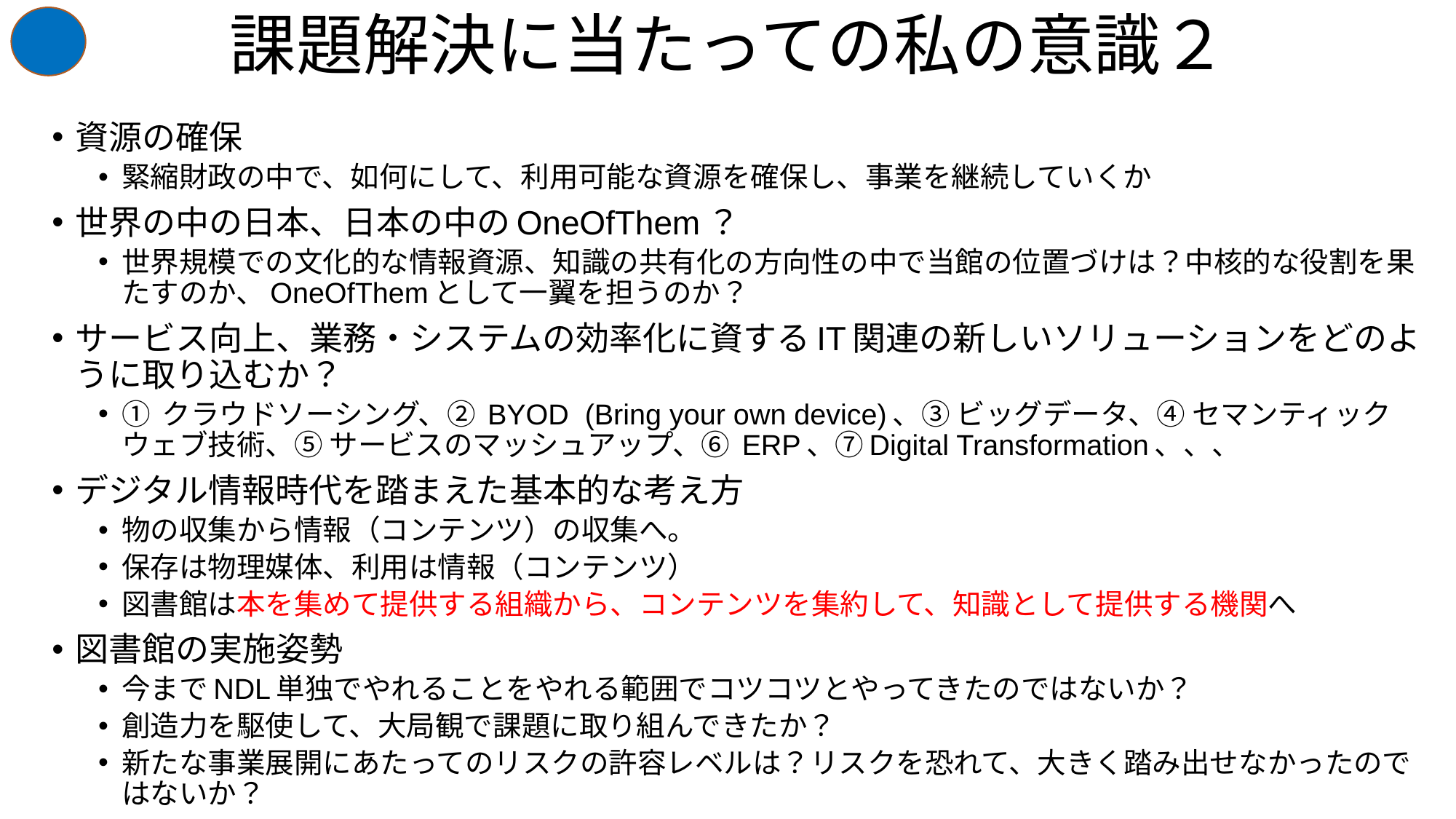

# 課題解決に当たっての私の意識２

資源の確保
緊縮財政の中で、如何にして、利用可能な資源を確保し、事業を継続していくか
世界の中の日本、日本の中のOneOfThem？
世界規模での文化的な情報資源、知識の共有化の方向性の中で当館の位置づけは？中核的な役割を果たすのか、OneOfThemとして一翼を担うのか？
サービス向上、業務・システムの効率化に資するIT関連の新しいソリューションをどのように取り込むか？
① クラウドソーシング、② BYOD  (Bring your own device)、③ ビッグデータ、④ セマンティックウェブ技術、⑤ サービスのマッシュアップ、⑥ ERP、⑦Digital Transformation、、、
デジタル情報時代を踏まえた基本的な考え方
物の収集から情報（コンテンツ）の収集へ。
保存は物理媒体、利用は情報（コンテンツ）
図書館は本を集めて提供する組織から、コンテンツを集約して、知識として提供する機関へ
図書館の実施姿勢
今までNDL単独でやれることをやれる範囲でコツコツとやってきたのではないか？
創造力を駆使して、大局観で課題に取り組んできたか？
新たな事業展開にあたってのリスクの許容レベルは？リスクを恐れて、大きく踏み出せなかったのではないか？